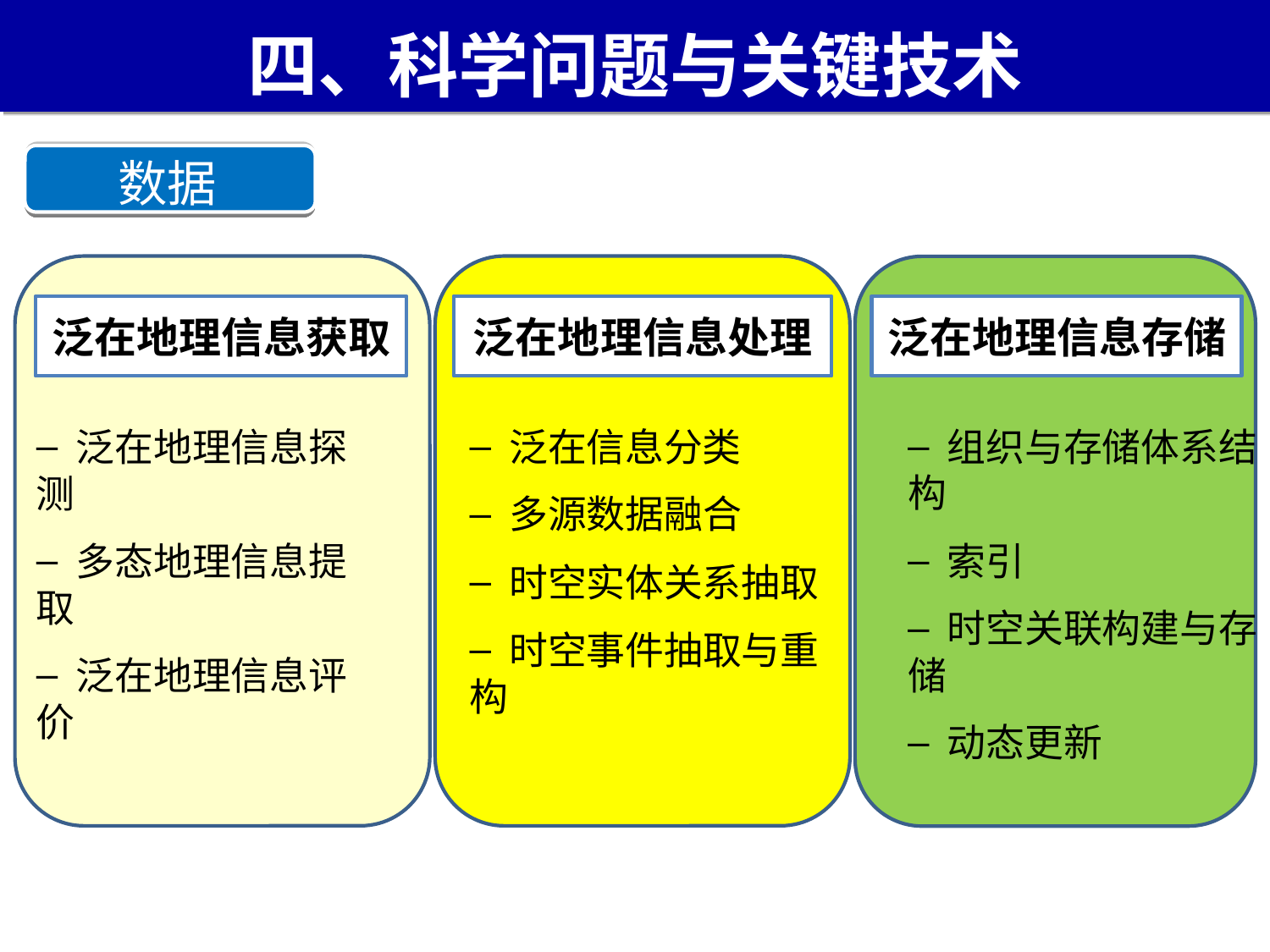

# 四、科学问题与关键技术

数据

泛在地理信息获取
泛在地理信息处理
泛在地理信息存储
 泛在地理信息探测
 多态地理信息提取
 泛在地理信息评价

 泛在信息分类
 多源数据融合
 时空实体关系抽取
 时空事件抽取与重构

 组织与存储体系结构
 索引
 时空关联构建与存储
 动态更新